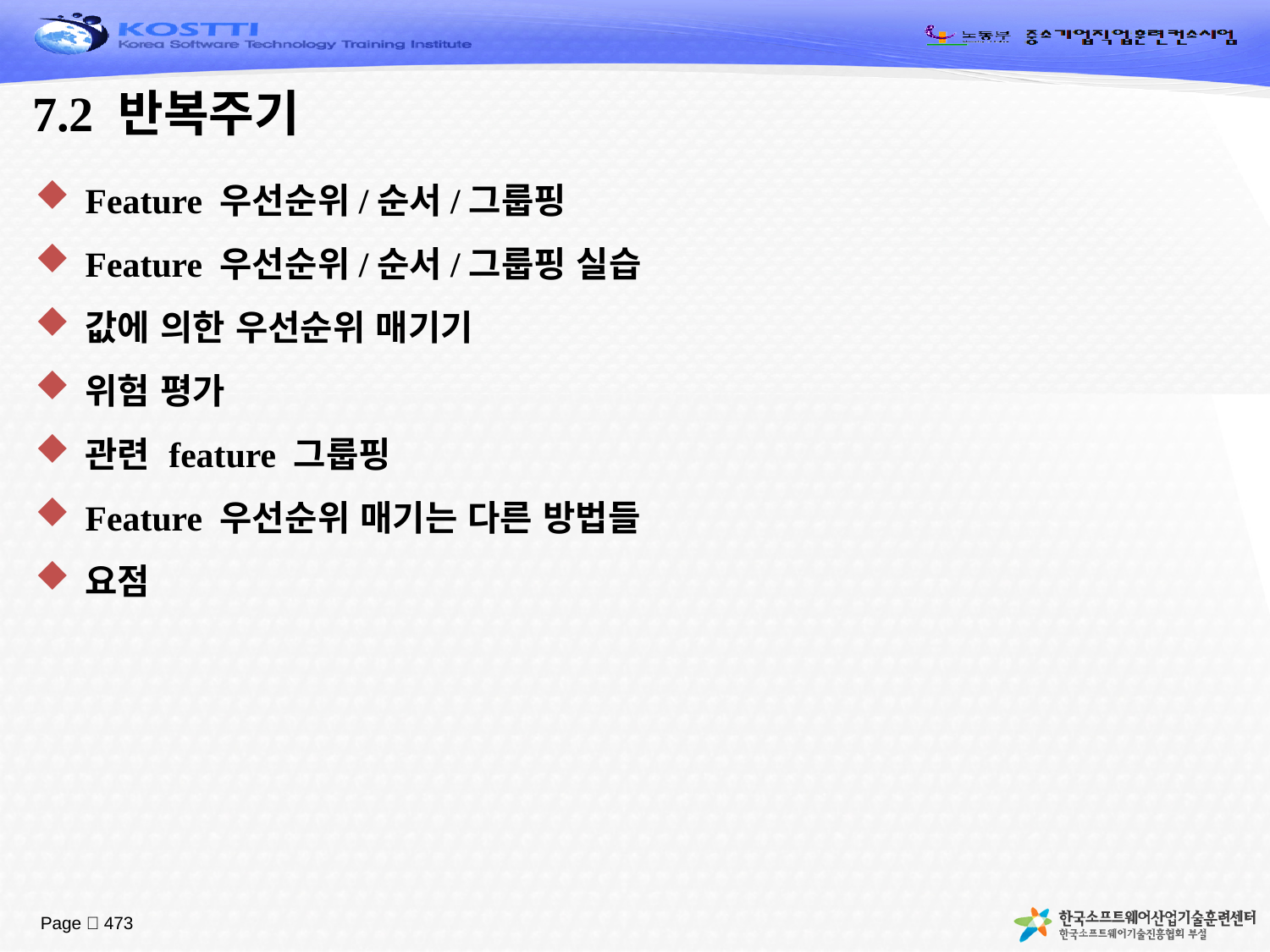

# 7.2 반복주기
Feature 우선순위/순서/그룹핑
Feature 우선순위/순서/그룹핑 실습
값에 의한 우선순위 매기기
위험 평가
관련 feature 그룹핑
Feature 우선순위 매기는 다른 방법들
요점